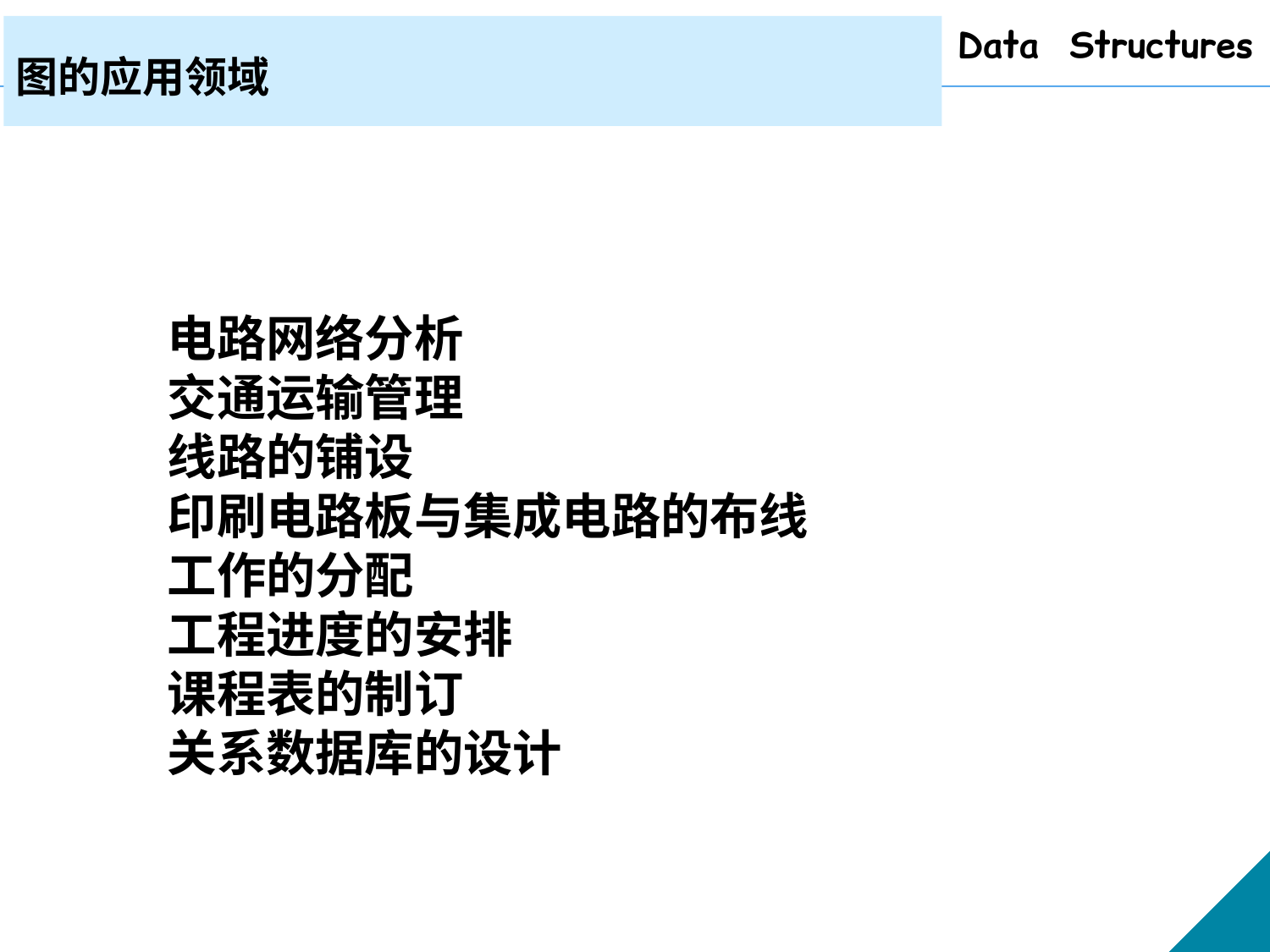

图的应用领域
电路网络分析
交通运输管理
线路的铺设
印刷电路板与集成电路的布线
工作的分配
工程进度的安排
课程表的制订
关系数据库的设计